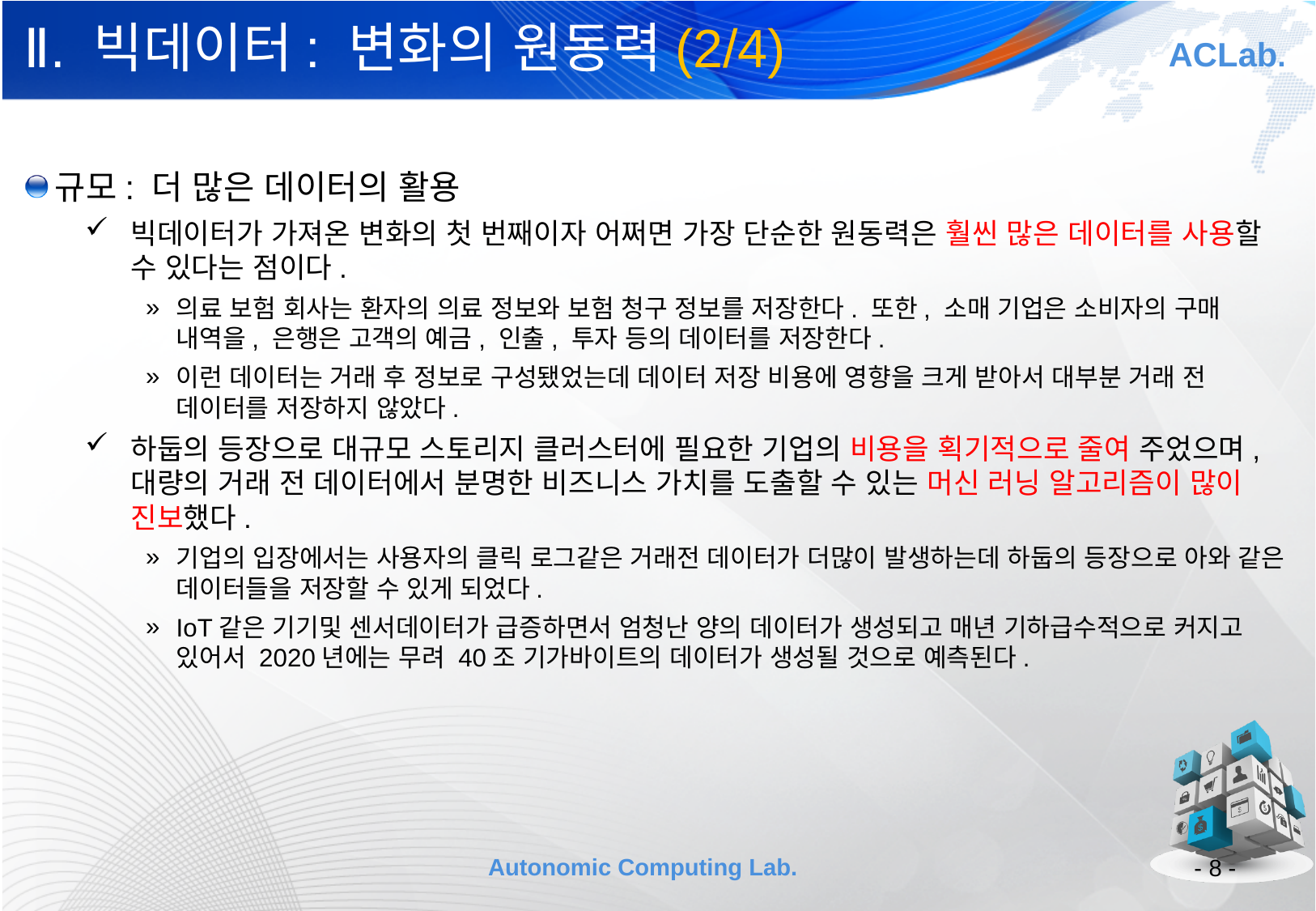

# Ⅱ. 빅데이터: 변화의 원동력(2/4)
규모: 더 많은 데이터의 활용
빅데이터가 가져온 변화의 첫 번째이자 어쩌면 가장 단순한 원동력은 훨씬 많은 데이터를 사용할 수 있다는 점이다.
의료 보험 회사는 환자의 의료 정보와 보험 청구 정보를 저장한다. 또한, 소매 기업은 소비자의 구매 내역을, 은행은 고객의 예금, 인출, 투자 등의 데이터를 저장한다.
이런 데이터는 거래 후 정보로 구성됐었는데 데이터 저장 비용에 영향을 크게 받아서 대부분 거래 전 데이터를 저장하지 않았다.
하둡의 등장으로 대규모 스토리지 클러스터에 필요한 기업의 비용을 획기적으로 줄여 주었으며, 대량의 거래 전 데이터에서 분명한 비즈니스 가치를 도출할 수 있는 머신 러닝 알고리즘이 많이 진보했다.
기업의 입장에서는 사용자의 클릭 로그같은 거래전 데이터가 더많이 발생하는데 하둡의 등장으로 아와 같은 데이터들을 저장할 수 있게 되었다.
IoT같은 기기및 센서데이터가 급증하면서 엄청난 양의 데이터가 생성되고 매년 기하급수적으로 커지고 있어서 2020년에는 무려 40조 기가바이트의 데이터가 생성될 것으로 예측된다.
- 8 -